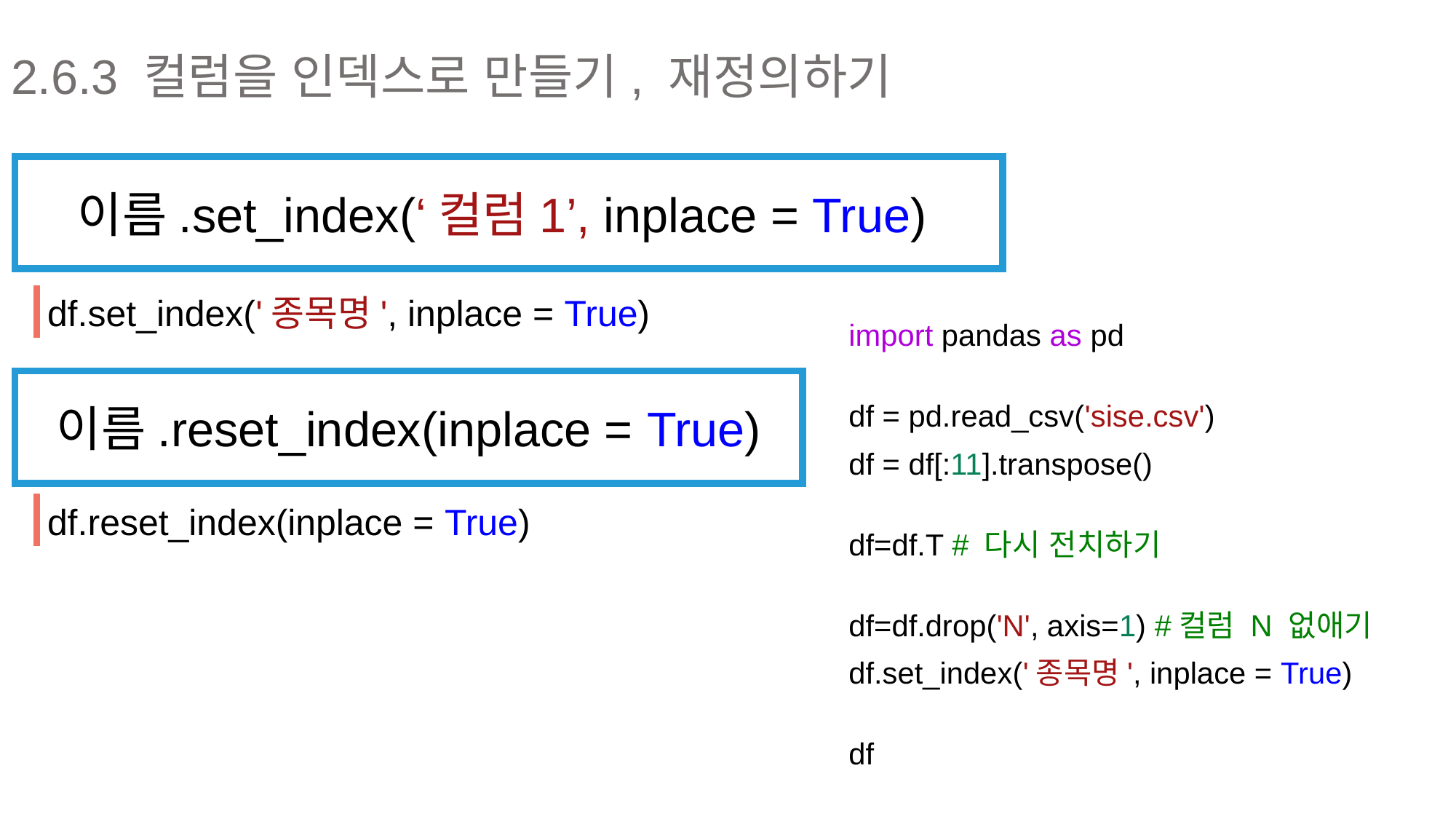

# 2.6.3 컬럼을 인덱스로 만들기, 재정의하기

이름.set_index(‘컬럼1’, inplace = True)
df.set_index('종목명', inplace = True)
import pandas as pd
df = pd.read_csv('sise.csv')
df = df[:11].transpose()
df=df.T # 다시 전치하기
df=df.drop('N', axis=1) #컬럼 N 없애기
df.set_index('종목명', inplace = True)
df

이름.reset_index(inplace = True)
df.reset_index(inplace = True)